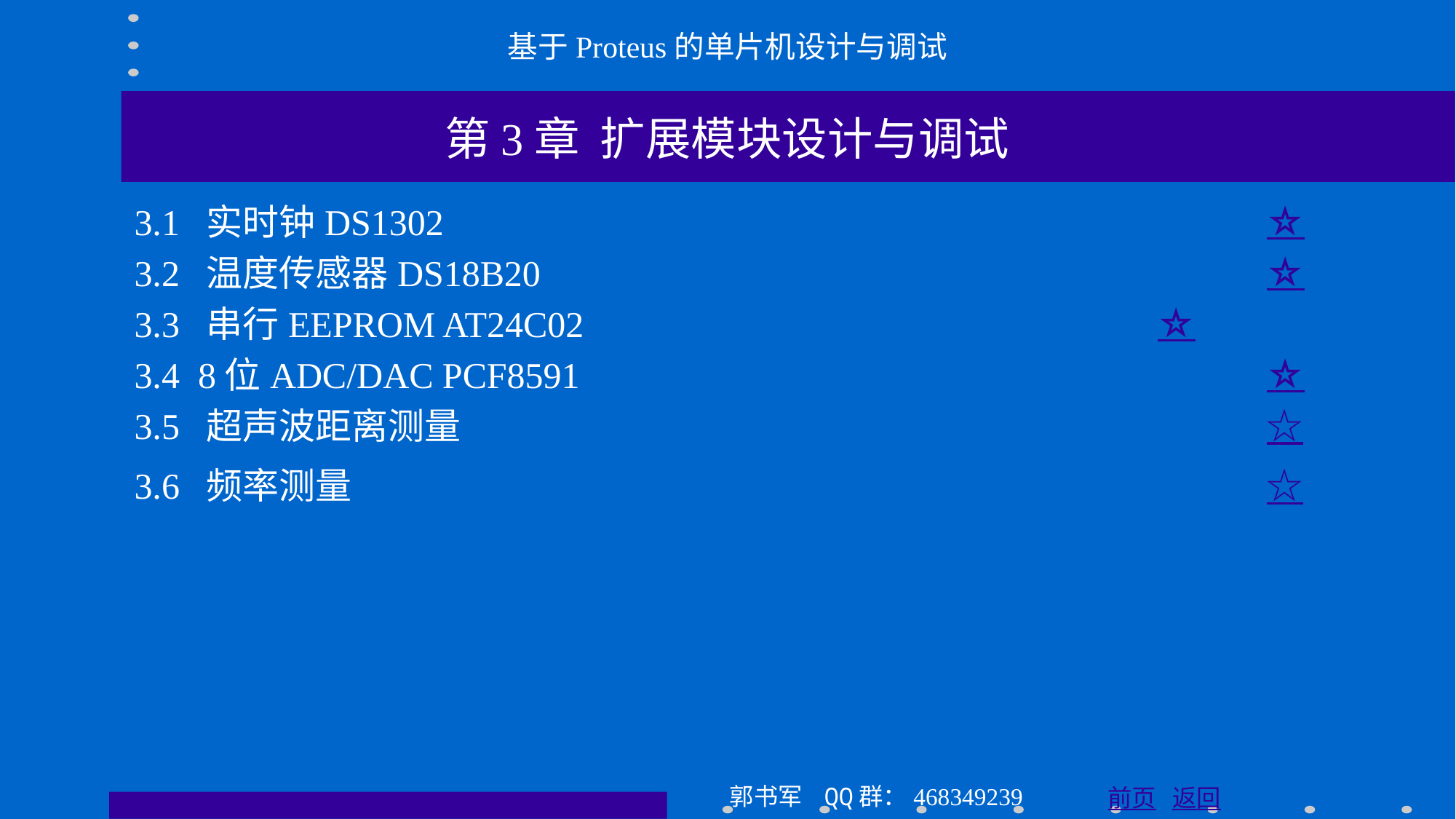

基于Proteus的单片机设计与调试
第3章  扩展模块设计与调试
3.1  实时钟DS1302								☆
3.2  温度传感器DS18B20  							☆
3.3  串行EEPROM AT24C02  						☆
3.4  8位ADC/DAC PCF8591							☆
3.5  超声波距离测量								☆
3.6  频率测量									☆

郭书军   QQ群：468349239
前页   返回